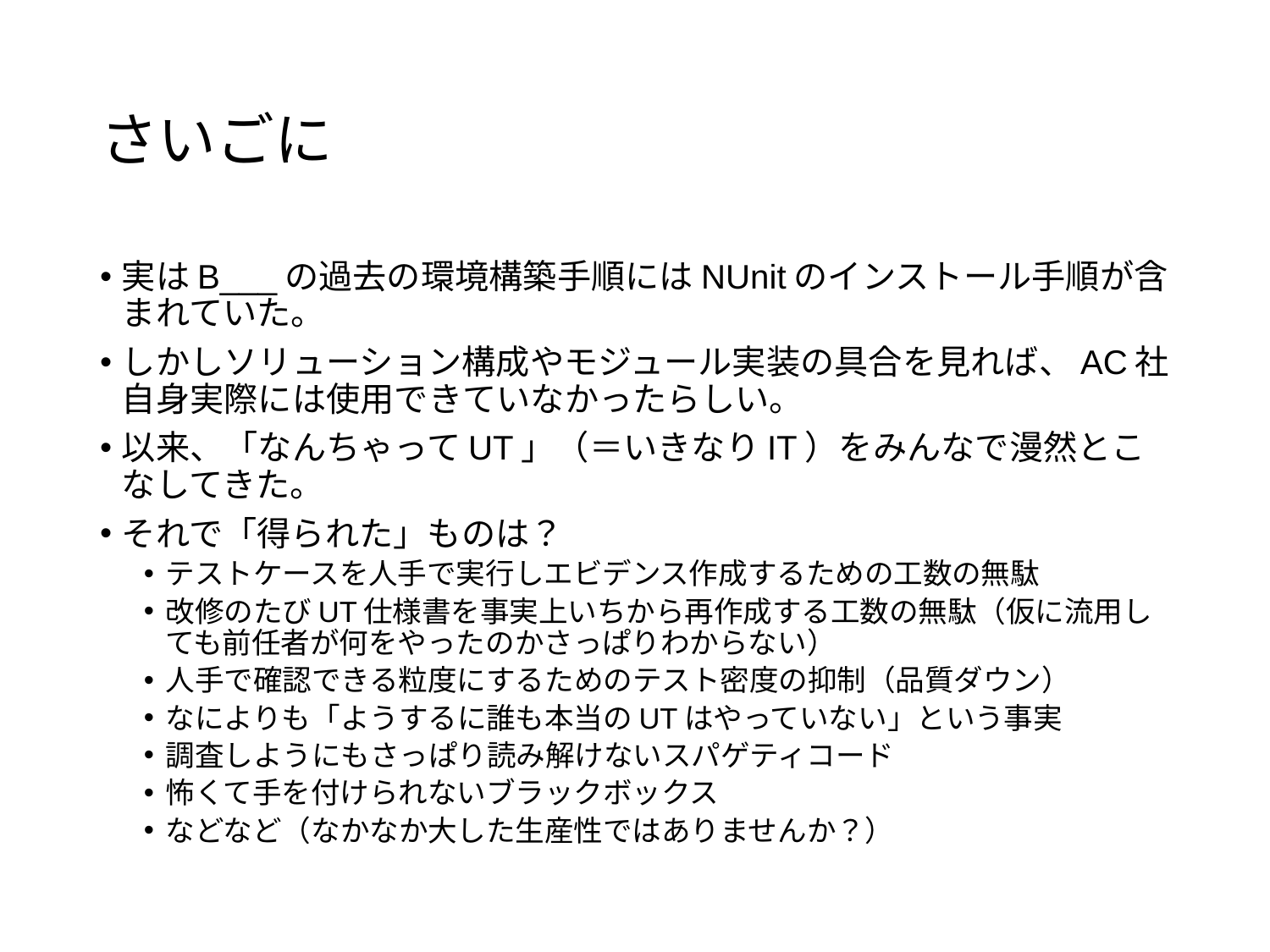

# さいごに
実はB___の過去の環境構築手順にはNUnitのインストール手順が含まれていた。
しかしソリューション構成やモジュール実装の具合を見れば、AC社自身実際には使用できていなかったらしい。
以来、「なんちゃってUT」（＝いきなりIT）をみんなで漫然とこなしてきた。
それで「得られた」ものは？
テストケースを人手で実行しエビデンス作成するための工数の無駄
改修のたびUT仕様書を事実上いちから再作成する工数の無駄（仮に流用しても前任者が何をやったのかさっぱりわからない）
人手で確認できる粒度にするためのテスト密度の抑制（品質ダウン）
なによりも「ようするに誰も本当のUTはやっていない」という事実
調査しようにもさっぱり読み解けないスパゲティコード
怖くて手を付けられないブラックボックス
などなど（なかなか大した生産性ではありませんか？）